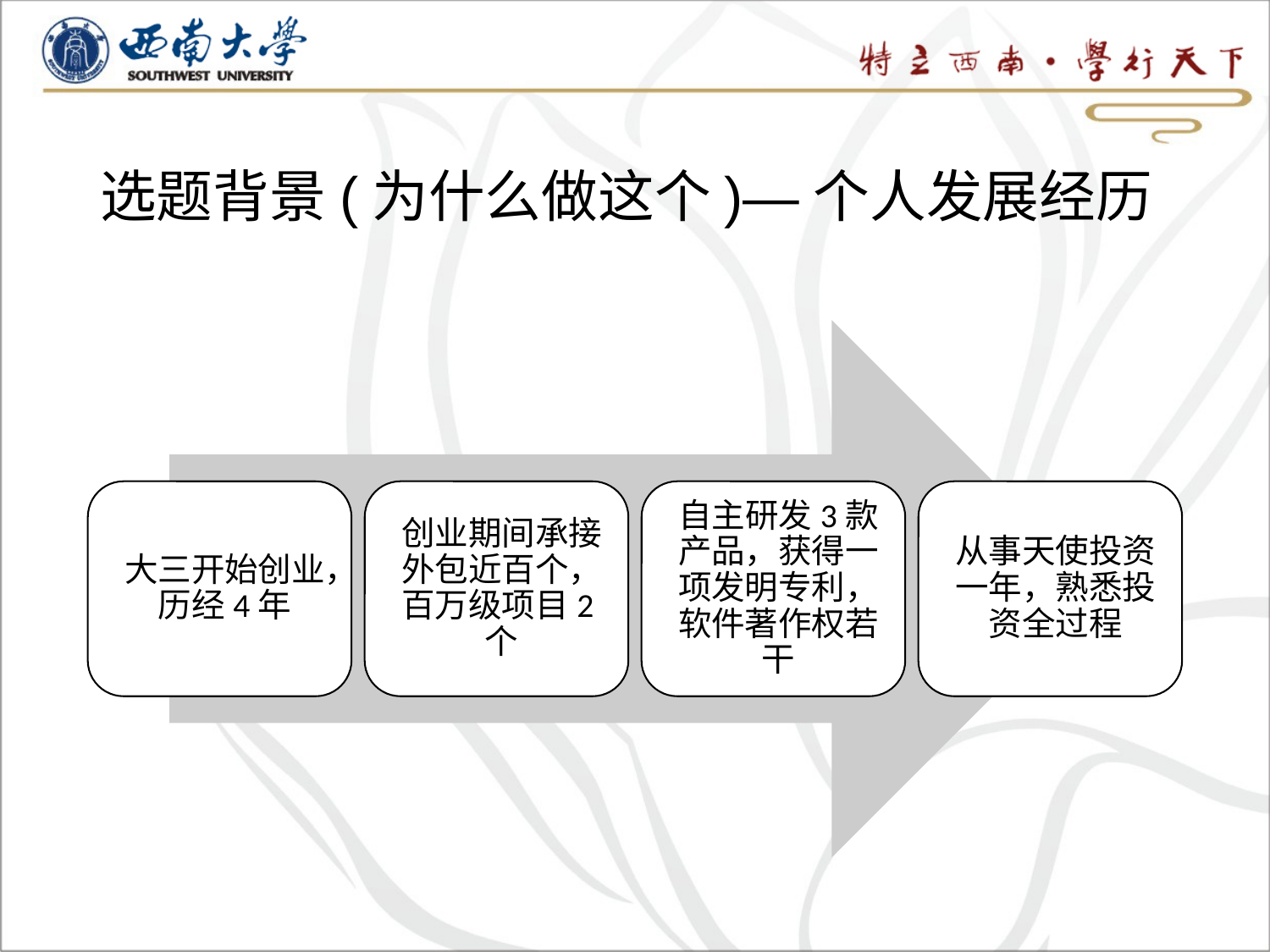

# 选题背景(为什么做这个)—个人发展经历
大三开始创业，历经4年
创业期间承接外包近百个，百万级项目2个
自主研发3款产品，获得一项发明专利，软件著作权若干
从事天使投资一年，熟悉投资全过程